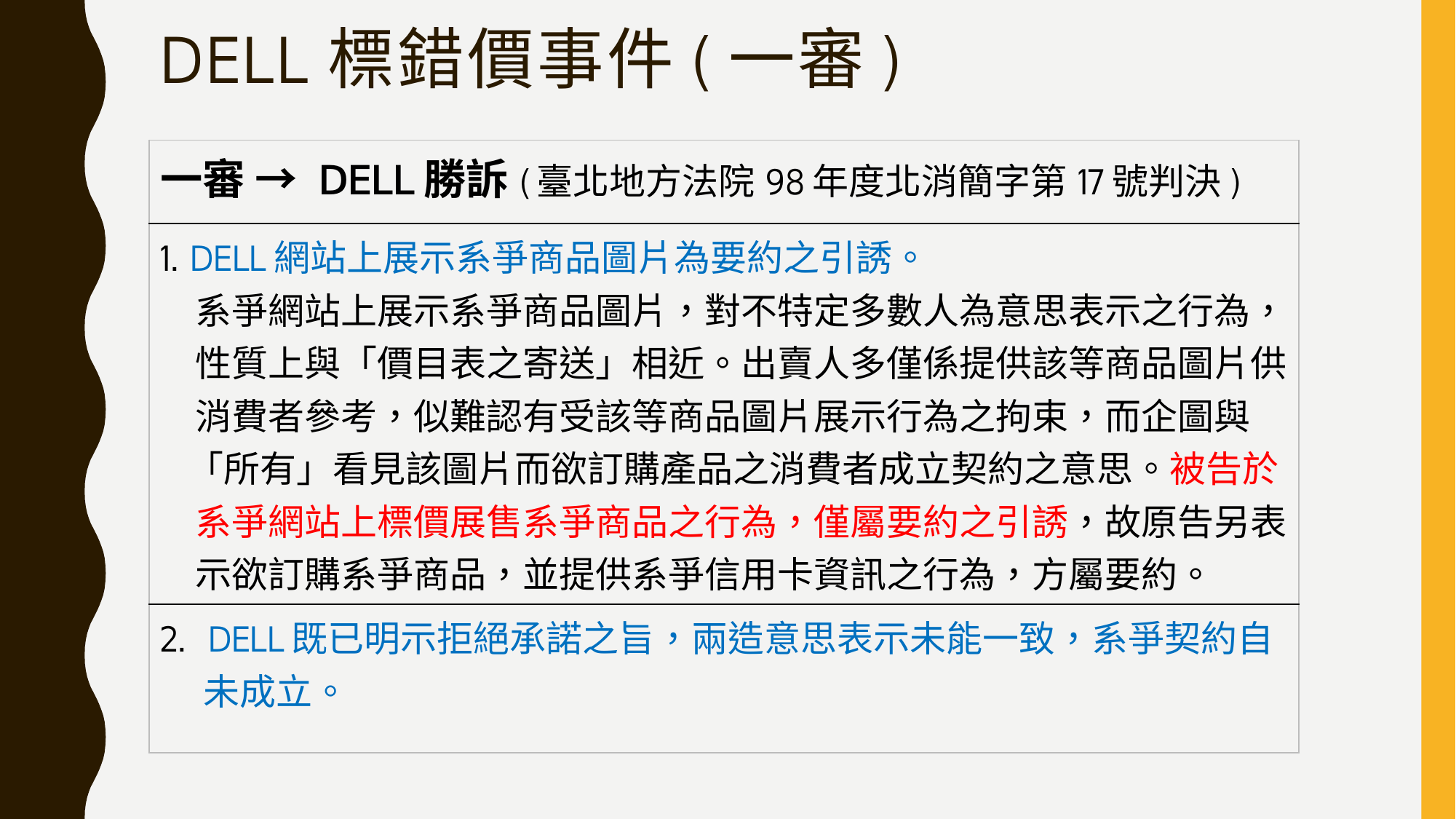

# Dell標錯價事件(一審)
| 一審 → DELL勝訴(臺北地方法院98年度北消簡字第17號判決) |
| --- |
| 1. DELL網站上展示系爭商品圖片為要約之引誘。 系爭網站上展示系爭商品圖片，對不特定多數人為意思表示之行為， 性質上與「價目表之寄送」相近。出賣人多僅係提供該等商品圖片供 消費者參考，似難認有受該等商品圖片展示行為之拘束，而企圖與 「所有」看見該圖片而欲訂購產品之消費者成立契約之意思。被告於 系爭網站上標價展售系爭商品之行為，僅屬要約之引誘，故原告另表 示欲訂購系爭商品，並提供系爭信用卡資訊之行為，方屬要約。 |
| 2. DELL既已明示拒絕承諾之旨，兩造意思表示未能一致，系爭契約自 未成立。 |